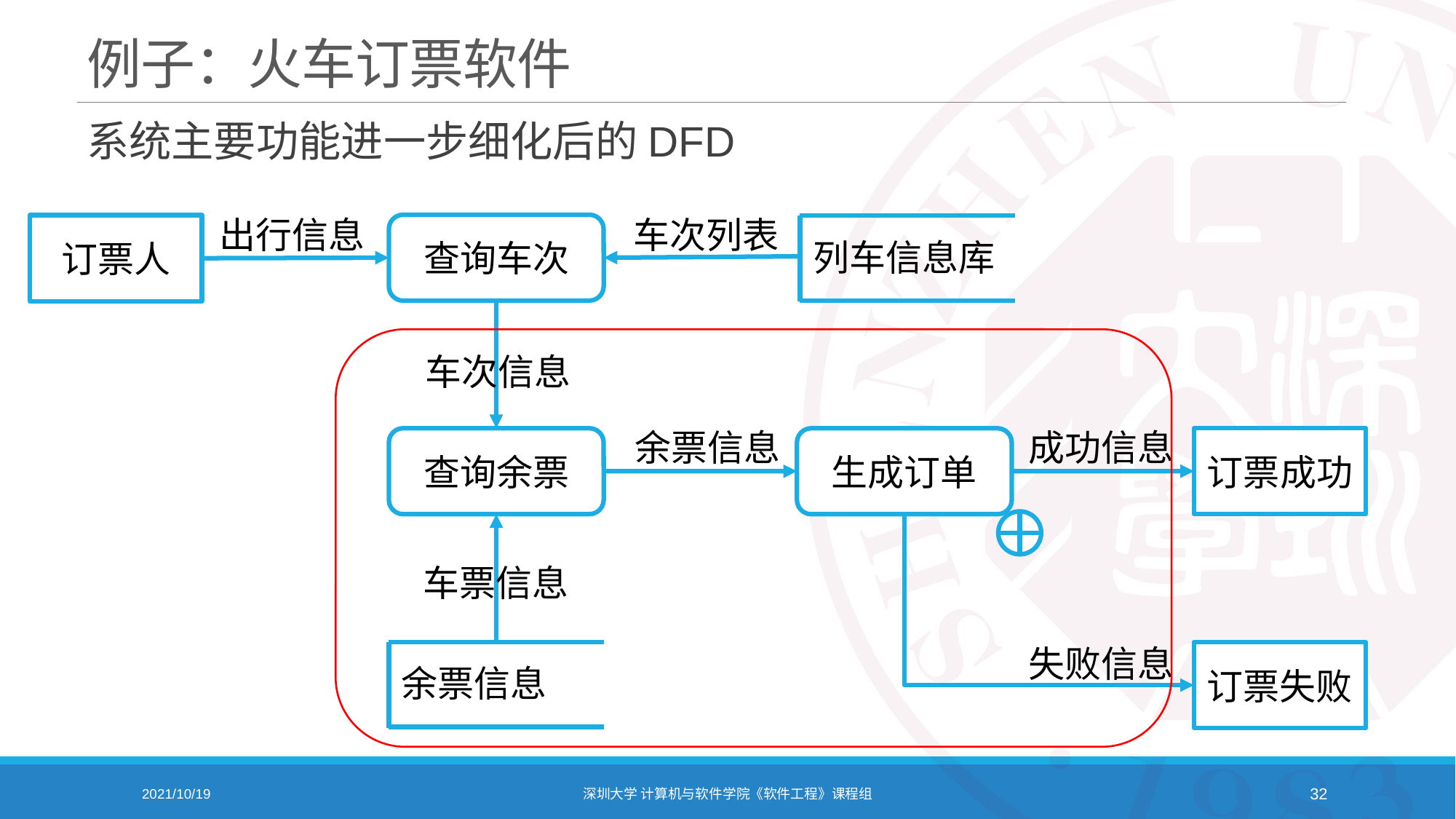

# 例子：火车订票软件
系统主要功能进一步细化后的DFD

出行信息
车次列表
查询车次
订票人
列车信息库

车次信息
成功信息
余票信息
查询余票
订票成功
生成订单

车票信息
失败信息
余票信息
订票失败
2021/10/19
深圳大学 计算机与软件学院《软件工程》课程组
32